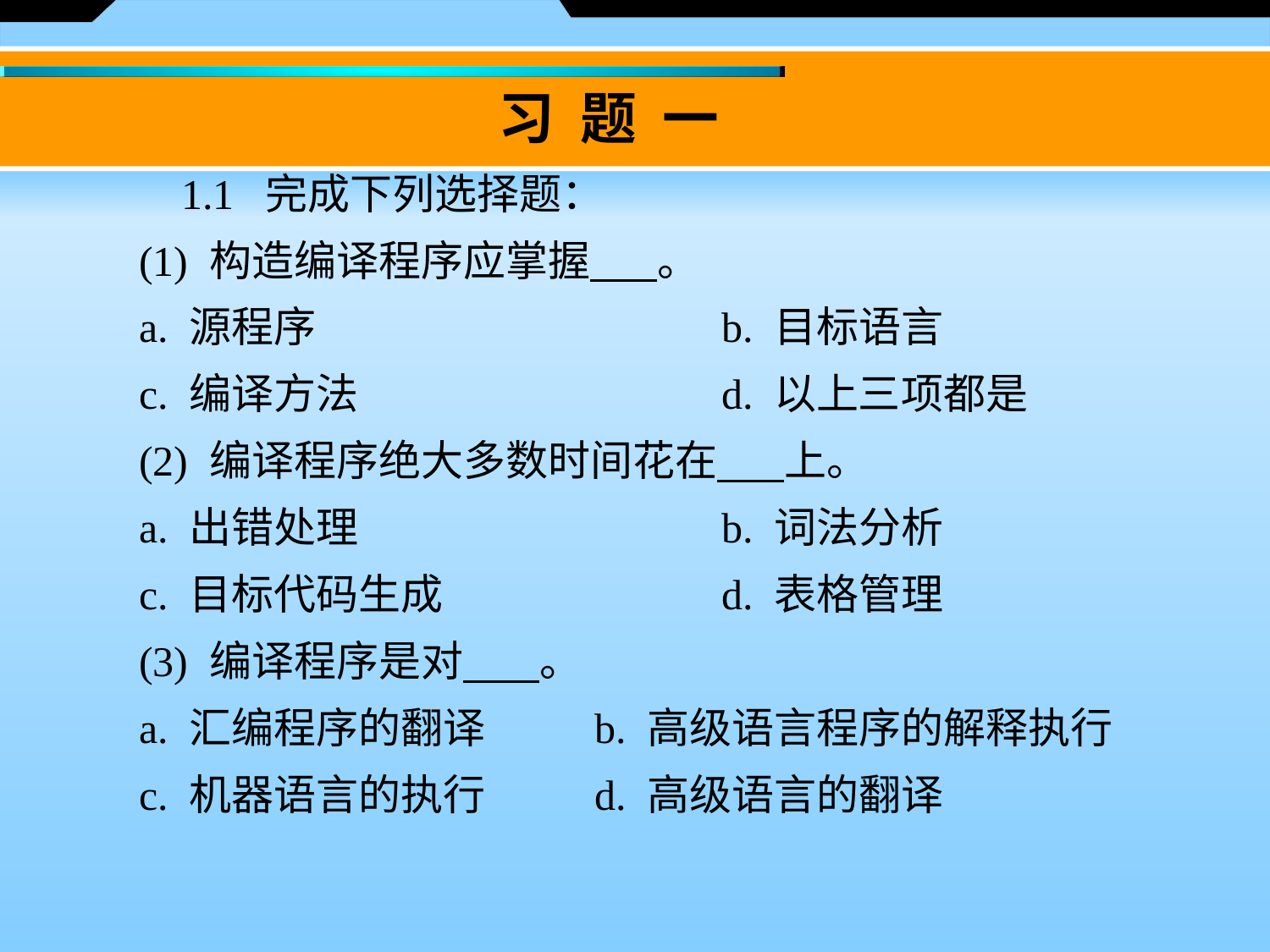

习  题  一
　　1.1  完成下列选择题：
　(1) 构造编译程序应掌握       。
　a. 源程序                  		b. 目标语言
　c. 编译方法                		d. 以上三项都是
　(2) 编译程序绝大多数时间花在       上。
　a. 出错处理                		b. 词法分析
　c. 目标代码生成            		d. 表格管理
　(3) 编译程序是对        。
　a. 汇编程序的翻译          	b. 高级语言程序的解释执行
　c. 机器语言的执行          	d. 高级语言的翻译